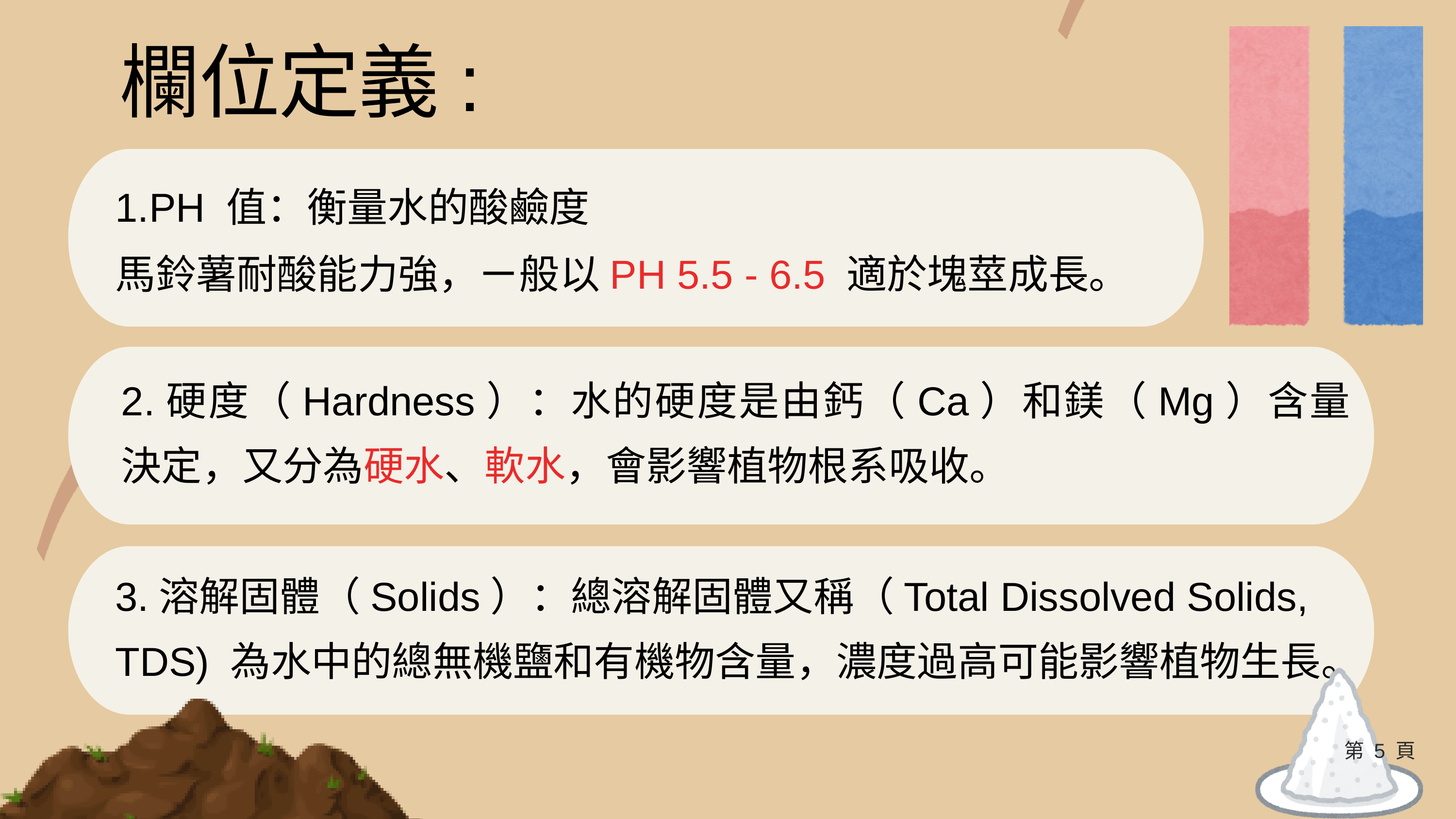

欄位定義:

1.PH 值：衡量水的酸鹼度
馬鈴薯耐酸能力強，ㄧ般以PH 5.5 - 6.5 適於塊莖成長。

2.硬度（Hardness）：水的硬度是由鈣（Ca）和鎂（Mg）含量決定，又分為硬水、軟水，會影響植物根系吸收。

3.溶解固體（Solids）：總溶解固體又稱（Total Dissolved Solids, TDS) 為水中的總無機鹽和有機物含量，濃度過高可能影響植物生長。

第 5 頁